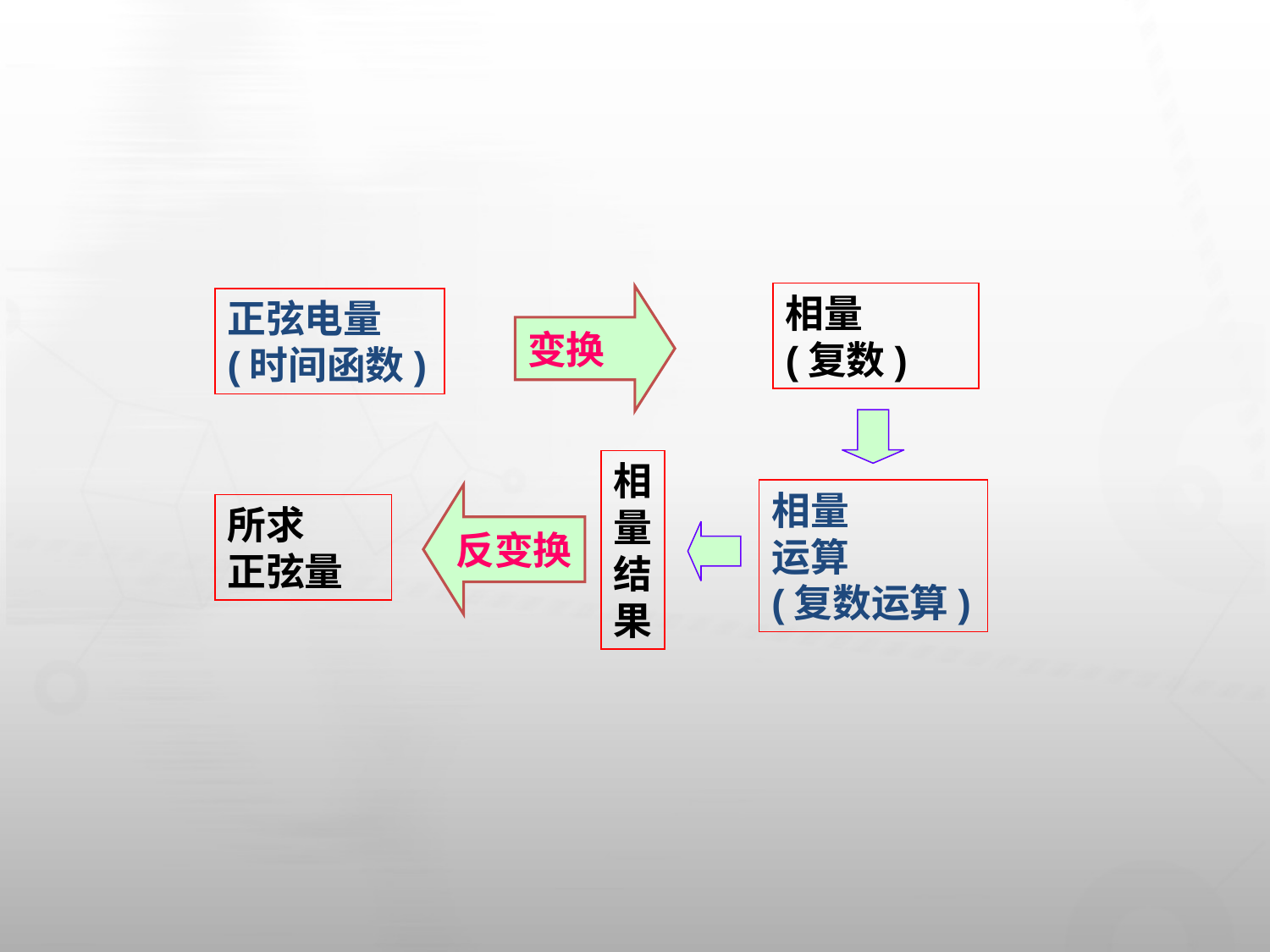

相量
(复数)
变换
正弦电量
(时间函数)

相
量
结
果
相量
运算
(复数运算)
反变换
所求
正弦量